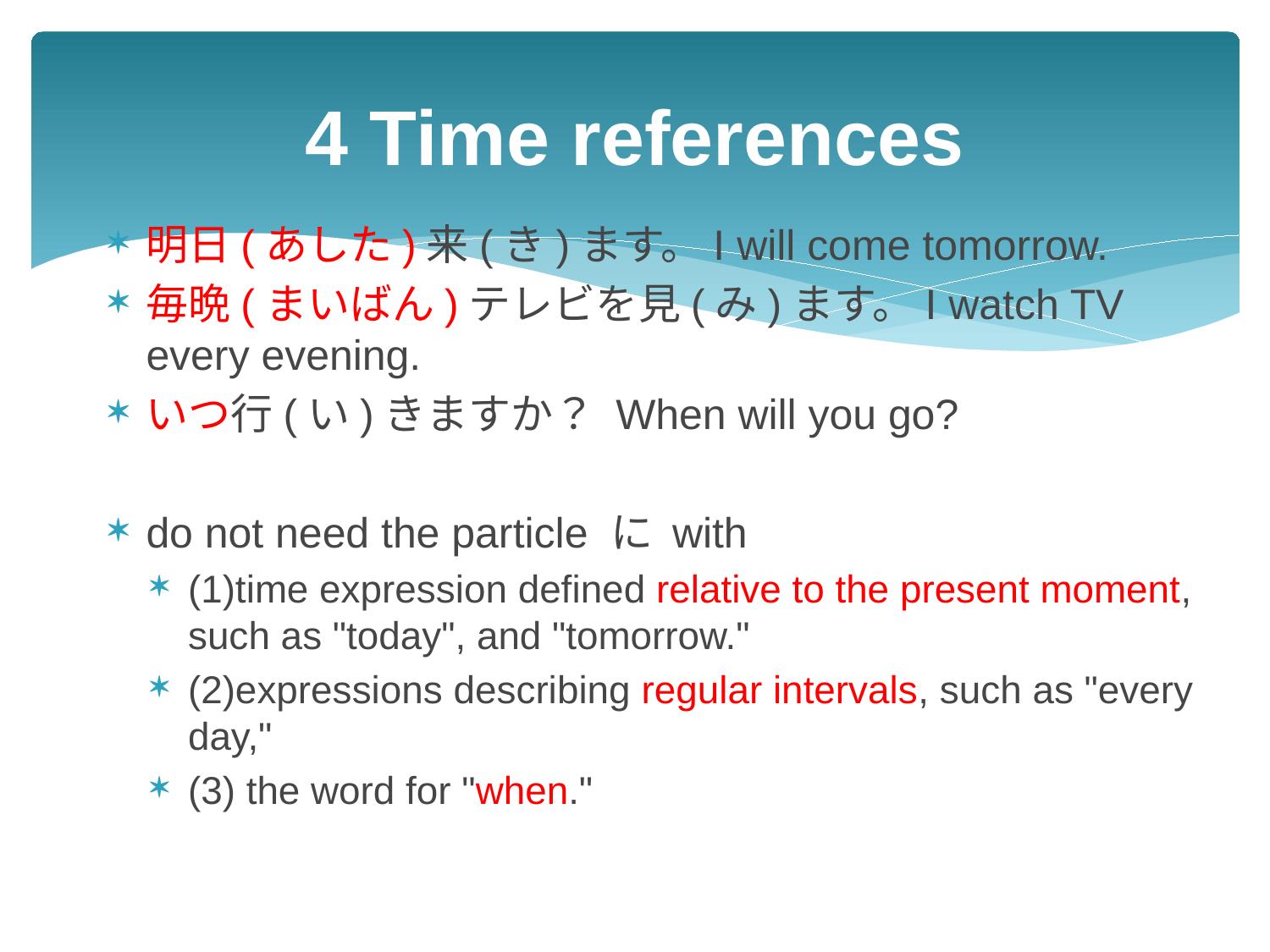

# 4 Time references
明日(あした)来(き)ます。I will come tomorrow.
毎晩(まいばん)テレビを見(み)ます。I watch TV every evening.
いつ行(い)きますか？ When will you go?

do not need the particle に with
(1)time expression defined relative to the present moment, such as "today", and "tomorrow."
(2)expressions describing regular intervals, such as "every day,"
(3) the word for "when."